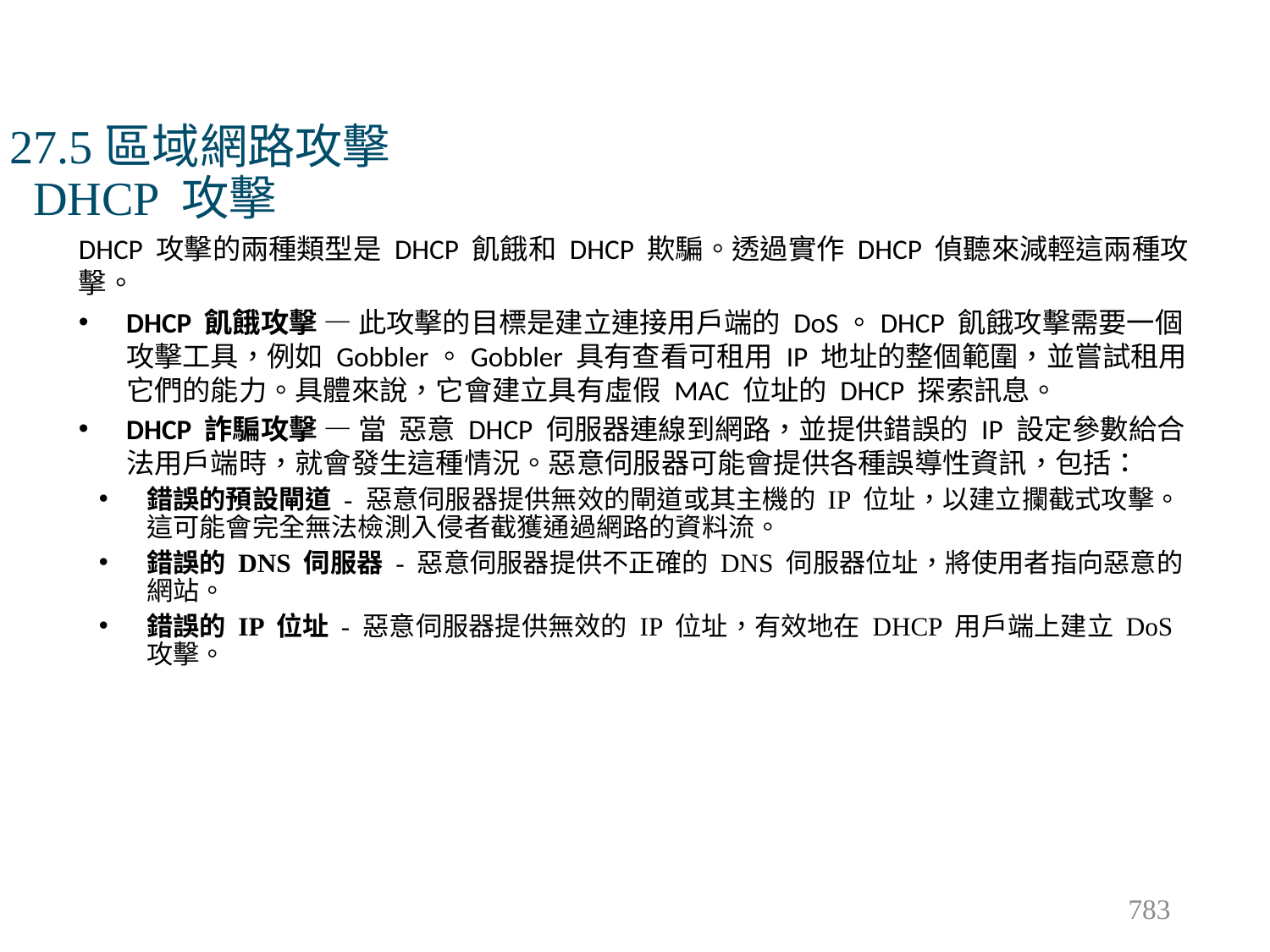

# 27.5區域網路攻擊 DHCP 攻擊
DHCP 攻擊的兩種類型是 DHCP 飢餓和 DHCP 欺騙。透過實作 DHCP 偵聽來減輕這兩種攻擊。
DHCP 飢餓攻擊 — 此攻擊的目標是建立連接用戶端的 DoS。DHCP 飢餓攻擊需要一個攻擊工具，例如 Gobbler。Gobbler 具有查看可租用 IP 地址的整個範圍，並嘗試租用它們的能力。具體來說，它會建立具有虛假 MAC 位址的 DHCP 探索訊息。
DHCP 詐騙攻擊 — 當  惡意 DHCP 伺服器連線到網路，並提供錯誤的 IP 設定參數給合法用戶端時，就會發生這種情況。惡意伺服器可能會提供各種誤導性資訊，包括：
錯誤的預設閘道 - 惡意伺服器提供無效的閘道或其主機的 IP 位址，以建立攔截式攻擊。這可能會完全無法檢測入侵者截獲通過網路的資料流。
錯誤的 DNS 伺服器 - 惡意伺服器提供不正確的 DNS 伺服器位址，將使用者指向惡意的網站。
錯誤的 IP 位址 - 惡意伺服器提供無效的 IP 位址，有效地在 DHCP 用戶端上建立 DoS 攻擊。

783